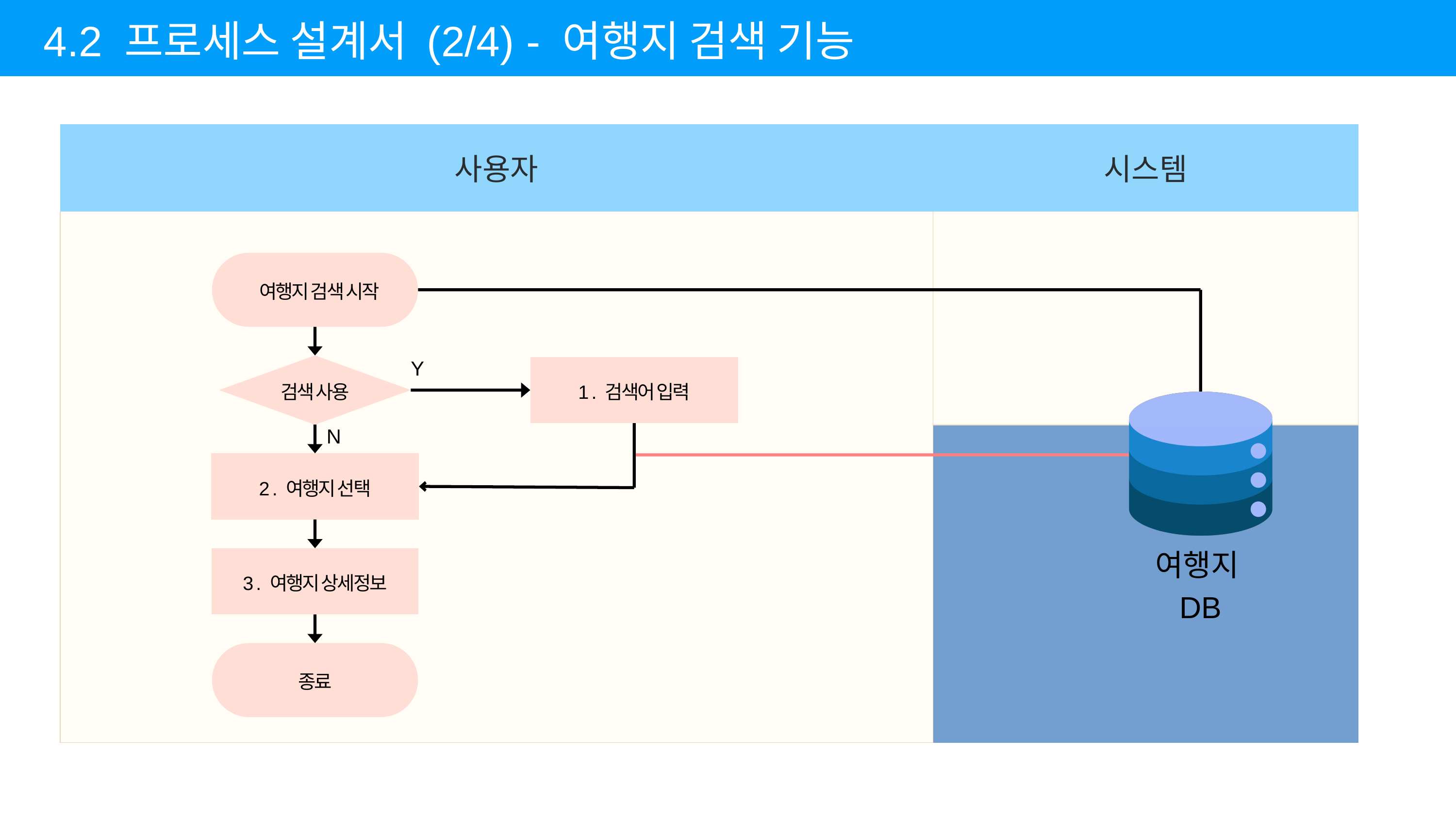

4.2 프로세스 설계서 (2/4) - 여행지 검색 기능
| 사용자 | 사용자 | 시스템 |
| --- | --- | --- |
|  |  |  |
|  |  |  |
|  |  |  |

 여행지 검색 시작

Y

검색 사용

1 . 검색어 입력

N

2 . 여행지 선택

여행지DB

3 . 여행지 상세정보

종료